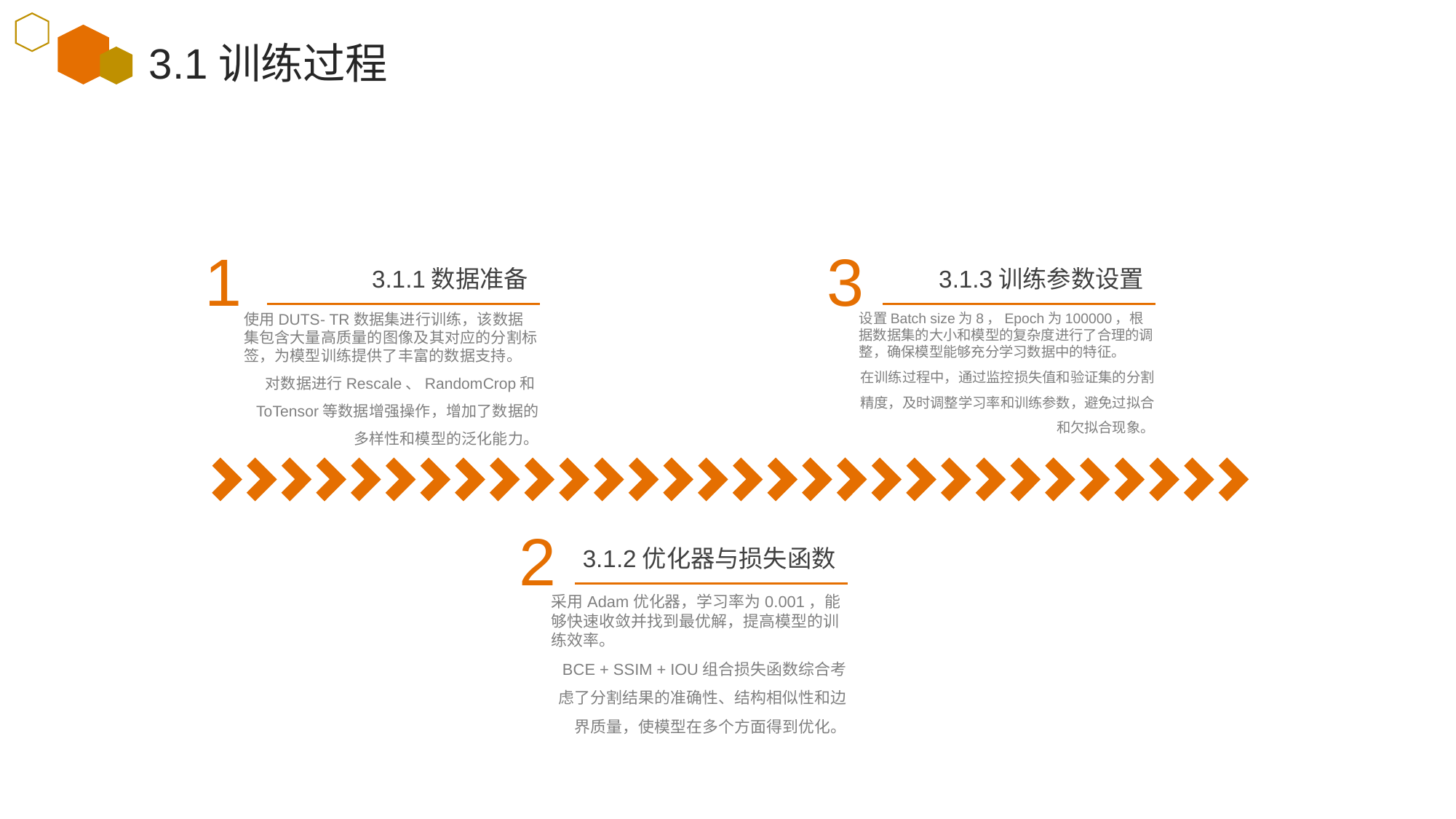

3.1训练过程

1
3
3.1.1数据准备
3.1.3训练参数设置
使用DUTS- TR数据集进行训练，该数据集包含大量高质量的图像及其对应的分割标签，为模型训练提供了丰富的数据支持。
对数据进行Rescale、RandomCrop和ToTensor等数据增强操作，增加了数据的多样性和模型的泛化能力。
设置Batch size为8，Epoch为100000，根据数据集的大小和模型的复杂度进行了合理的调整，确保模型能够充分学习数据中的特征。
在训练过程中，通过监控损失值和验证集的分割精度，及时调整学习率和训练参数，避免过拟合和欠拟合现象。

2
3.1.2优化器与损失函数
采用Adam优化器，学习率为0.001，能够快速收敛并找到最优解，提高模型的训练效率。
BCE + SSIM + IOU组合损失函数综合考虑了分割结果的准确性、结构相似性和边界质量，使模型在多个方面得到优化。